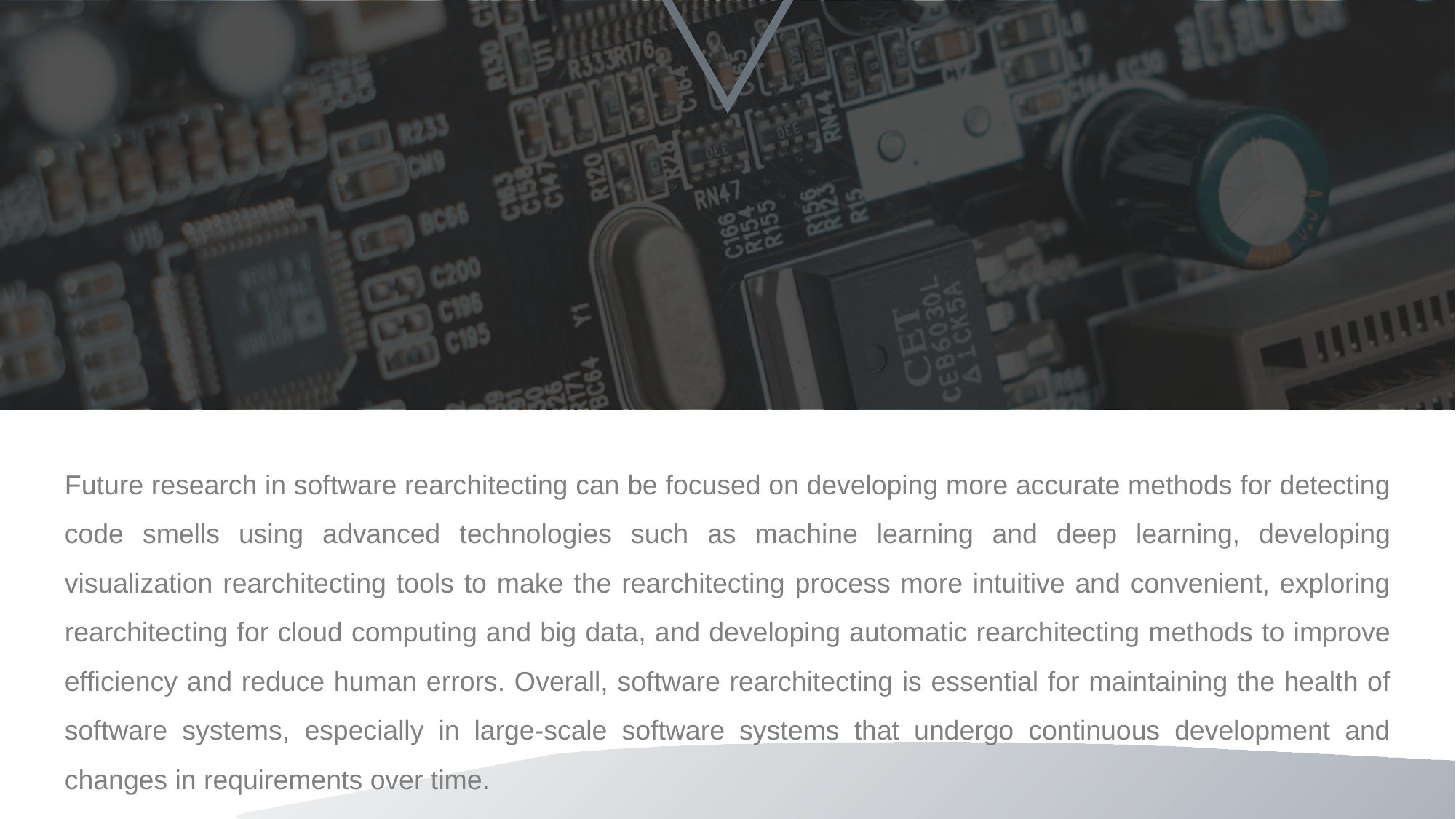

添加相关标题文字

Future research in software rearchitecting can be focused on developing more accurate methods for detecting code smells using advanced technologies such as machine learning and deep learning, developing visualization rearchitecting tools to make the rearchitecting process more intuitive and convenient, exploring rearchitecting for cloud computing and big data, and developing automatic rearchitecting methods to improve efficiency and reduce human errors. Overall, software rearchitecting is essential for maintaining the health of software systems, especially in large-scale software systems that undergo continuous development and changes in requirements over time.